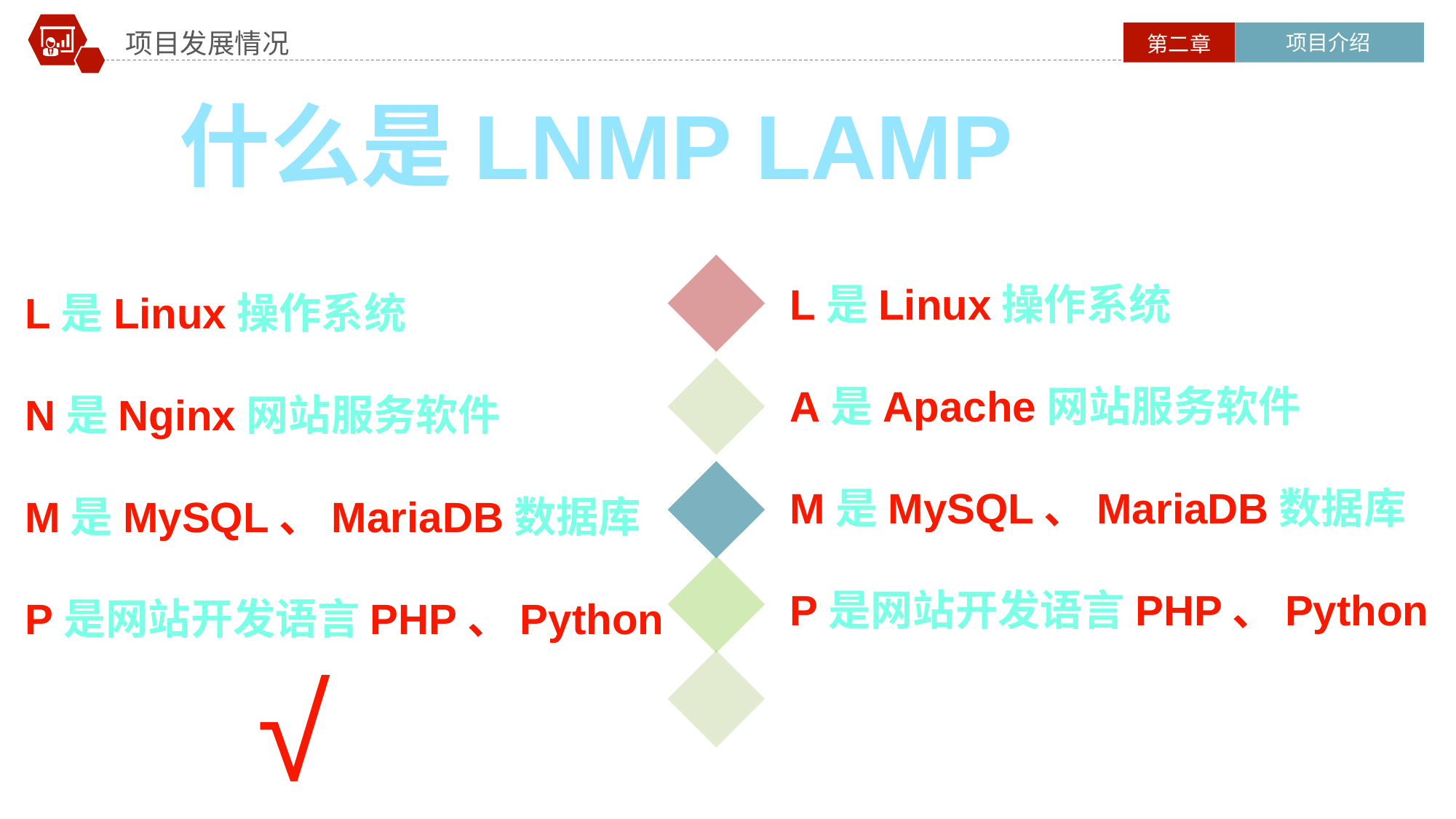

项目发展情况
项目介绍
第二章

什么是LNMP LAMP

L是Linux操作系统

A是Apache网站服务软件

M是MySQL、MariaDB数据库

P是网站开发语言PHP、Python
L是Linux操作系统

N是Nginx网站服务软件

M是MySQL、MariaDB数据库

P是网站开发语言PHP、Python

√